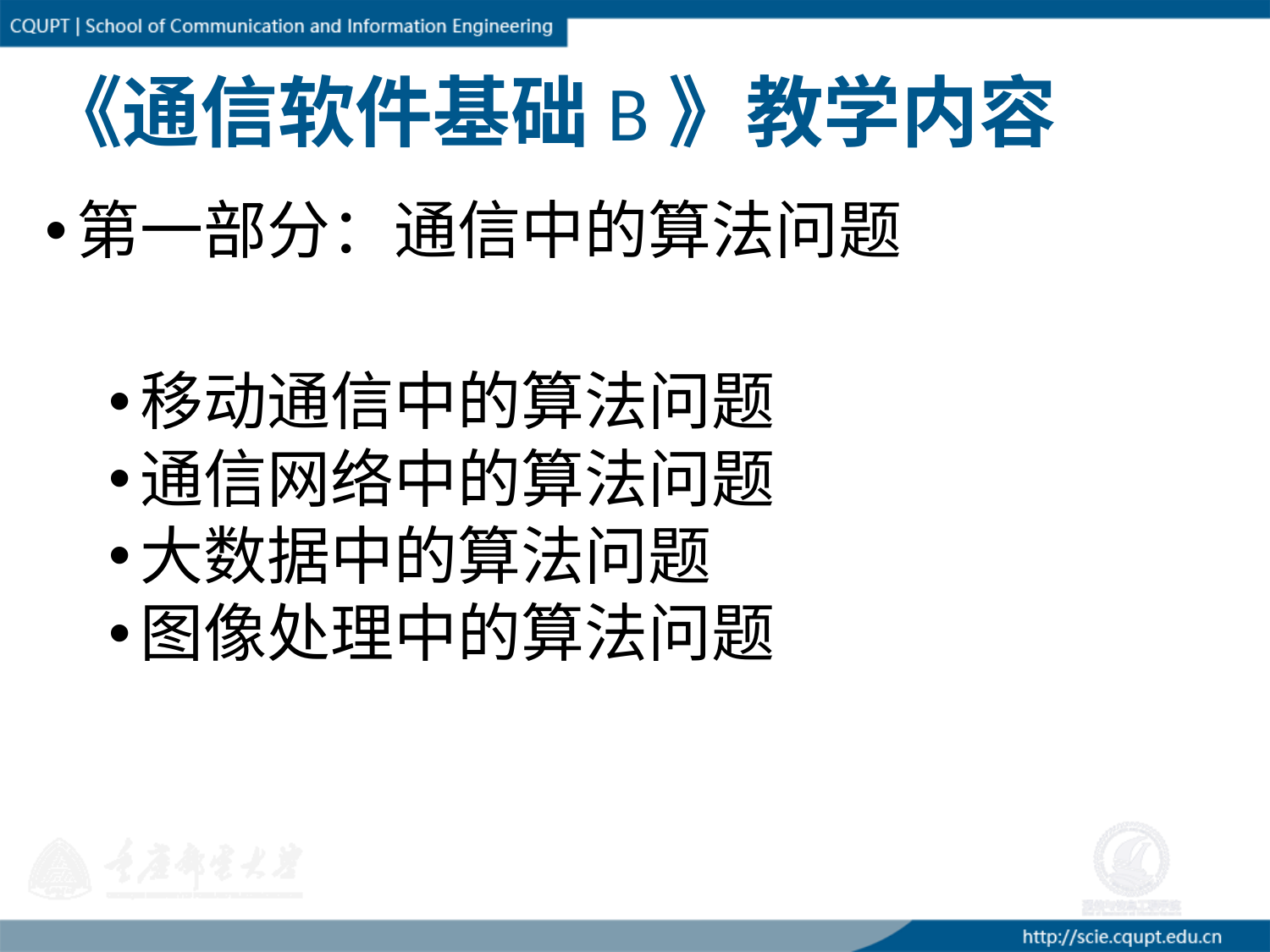

# 《通信软件基础B》教学内容
第一部分：通信中的算法问题

移动通信中的算法问题
通信网络中的算法问题
大数据中的算法问题
图像处理中的算法问题